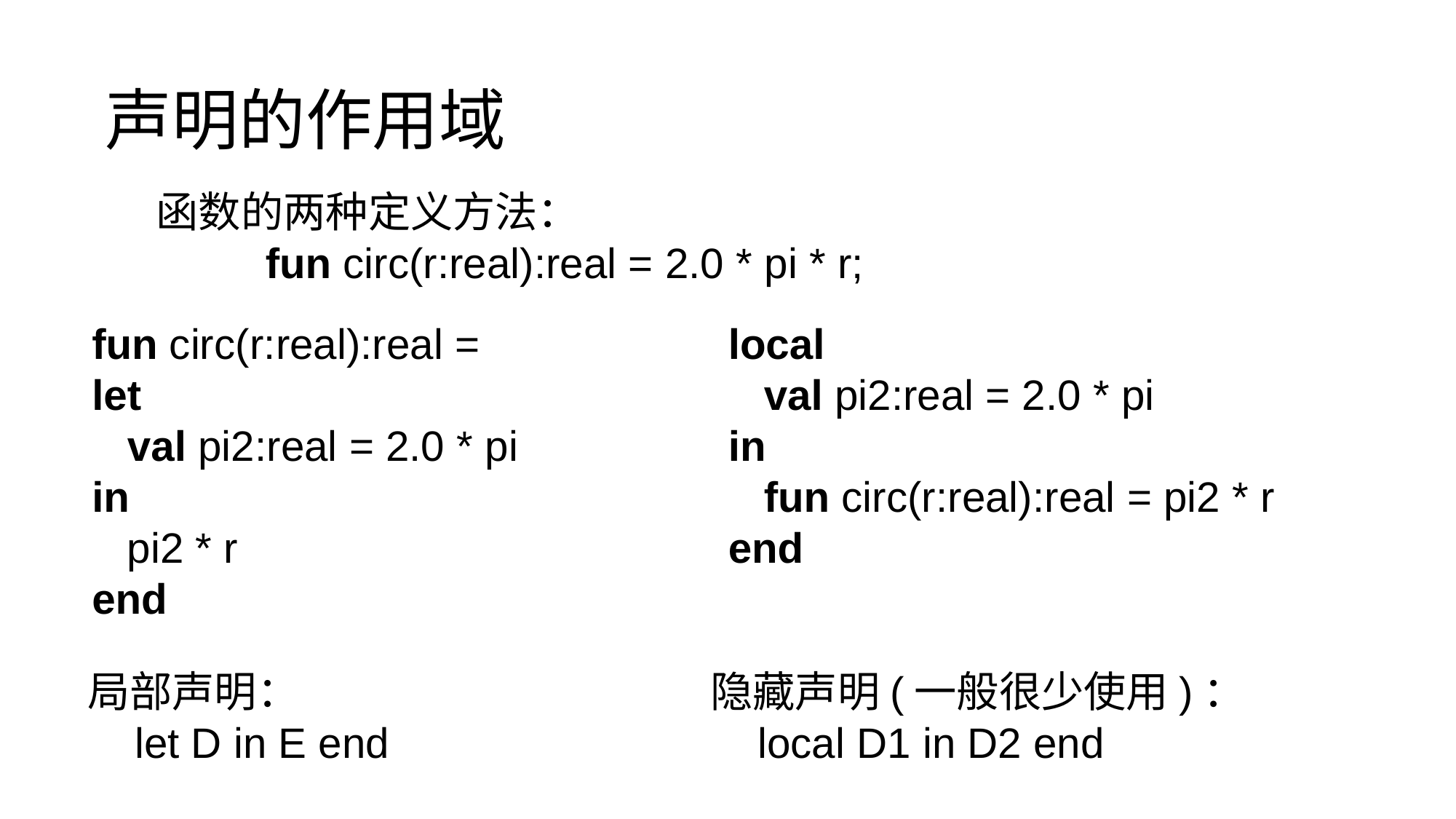

声明的作用域
函数的两种定义方法：
	fun circ(r:real):real = 2.0 * pi * r;
fun circ(r:real):real =
let
   val pi2:real = 2.0 * pi
in
   pi2 * r
end
local
   val pi2:real = 2.0 * pi
in
   fun circ(r:real):real = pi2 * r
end
局部声明：
    let D in E end
隐藏声明(一般很少使用)：
    local D1 in D2 end